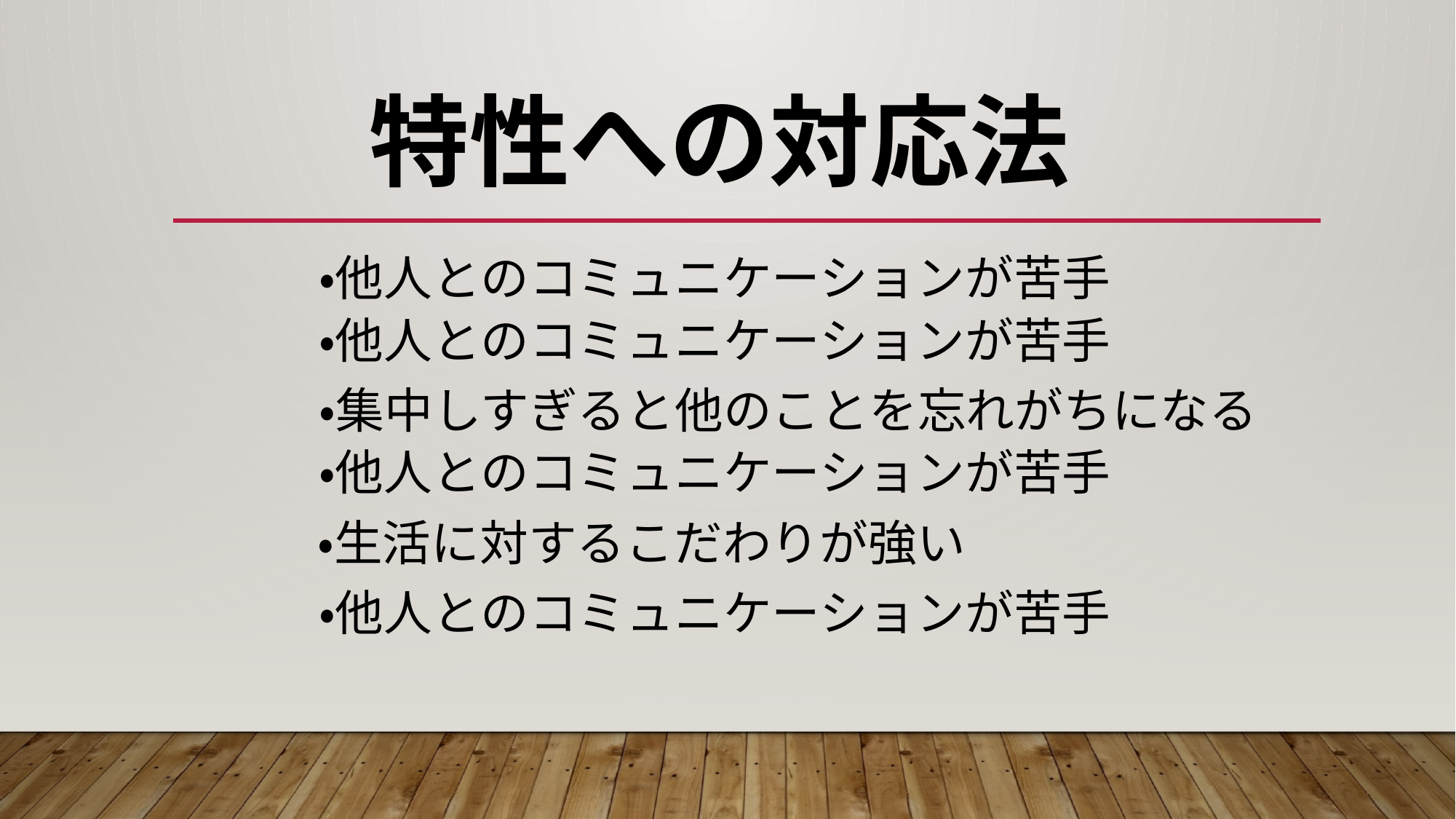

# 特性への対応法
・他人とのコミュニケーションが苦手
・他人とのコミュニケーションが苦手
・集中しすぎると他のことを忘れがちになる
・他人とのコミュニケーションが苦手
・生活に対するこだわりが強い
・他人とのコミュニケーションが苦手